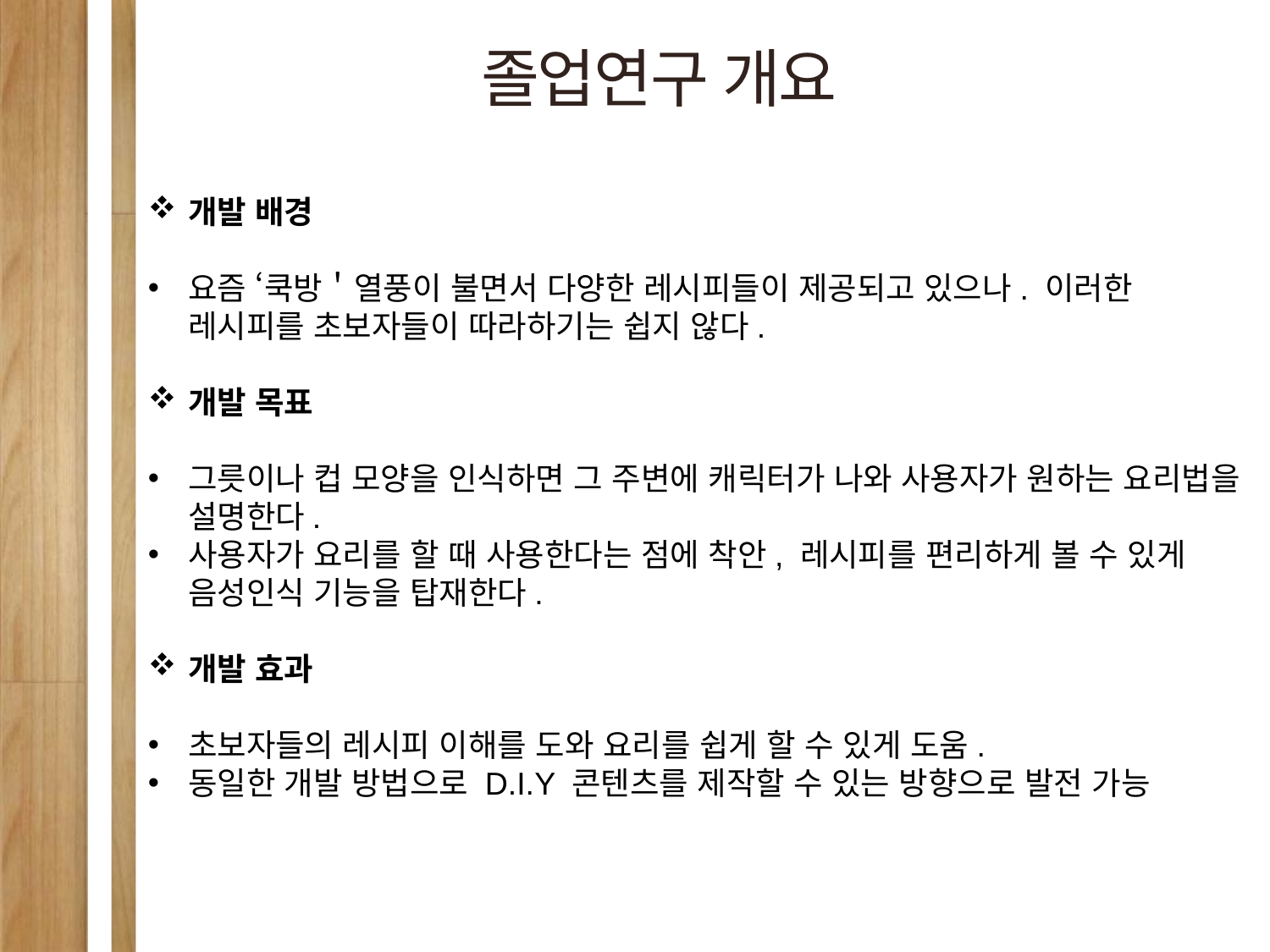

졸업연구 개요
개발 배경

요즘 ‘쿡방＇열풍이 불면서 다양한 레시피들이 제공되고 있으나. 이러한 레시피를 초보자들이 따라하기는 쉽지 않다.

개발 목표

그릇이나 컵 모양을 인식하면 그 주변에 캐릭터가 나와 사용자가 원하는 요리법을 설명한다.
사용자가 요리를 할 때 사용한다는 점에 착안, 레시피를 편리하게 볼 수 있게 음성인식 기능을 탑재한다.

개발 효과

초보자들의 레시피 이해를 도와 요리를 쉽게 할 수 있게 도움.
동일한 개발 방법으로 D.I.Y 콘텐츠를 제작할 수 있는 방향으로 발전 가능